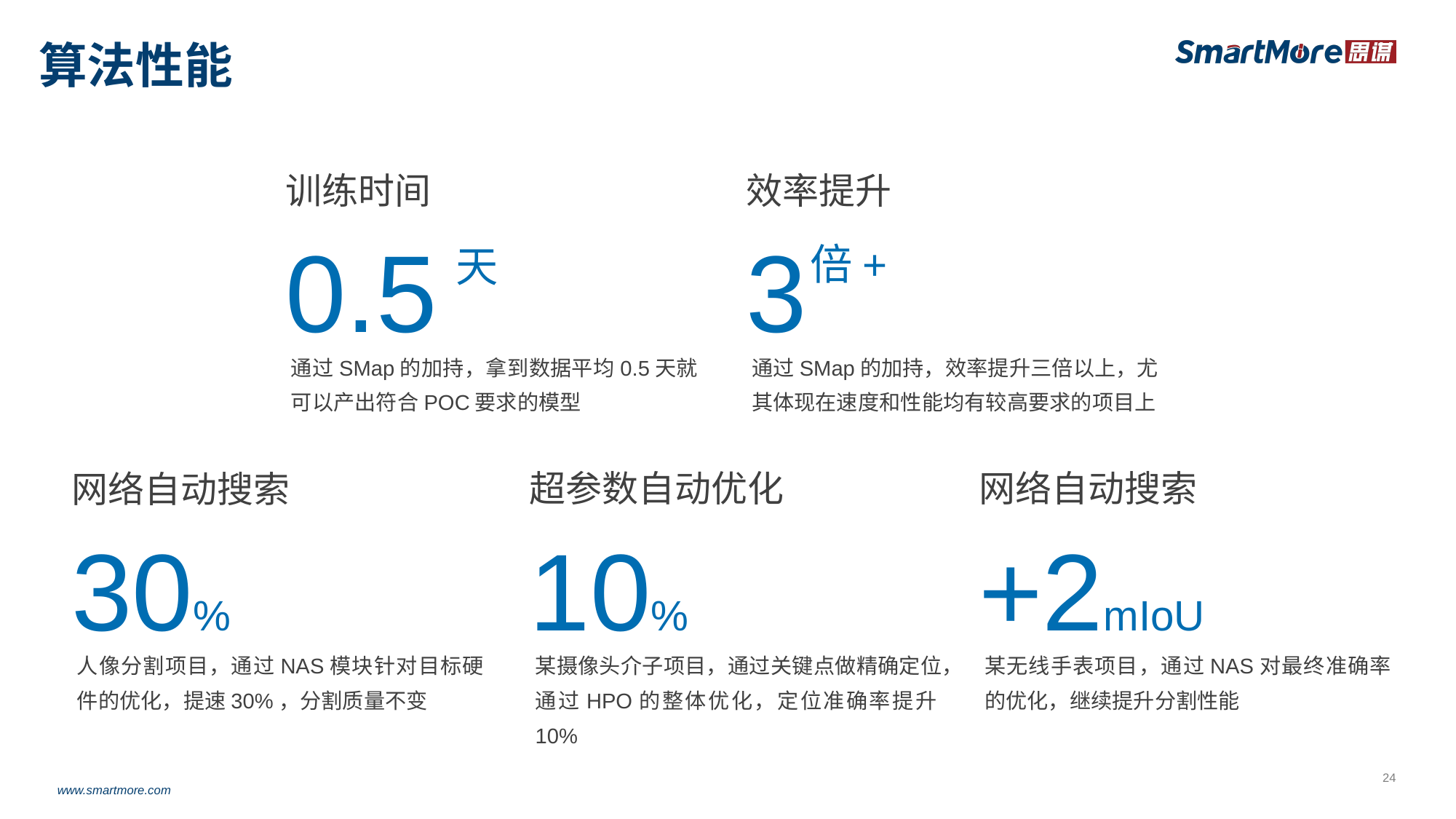

# 算法性能
训练时间
效率提升
0.5
3
倍+
天
通过SMap的加持，拿到数据平均0.5天就可以产出符合POC要求的模型

通过SMap的加持，效率提升三倍以上，尤其体现在速度和性能均有较高要求的项目上

超参数自动优化
网络自动搜索
网络自动搜索
10%
+2mIoU
30%
某摄像头介子项目，通过关键点做精确定位，通过HPO的整体优化，定位准确率提升10%

某无线手表项目，通过NAS对最终准确率的优化，继续提升分割性能

人像分割项目，通过NAS模块针对目标硬件的优化，提速30%，分割质量不变